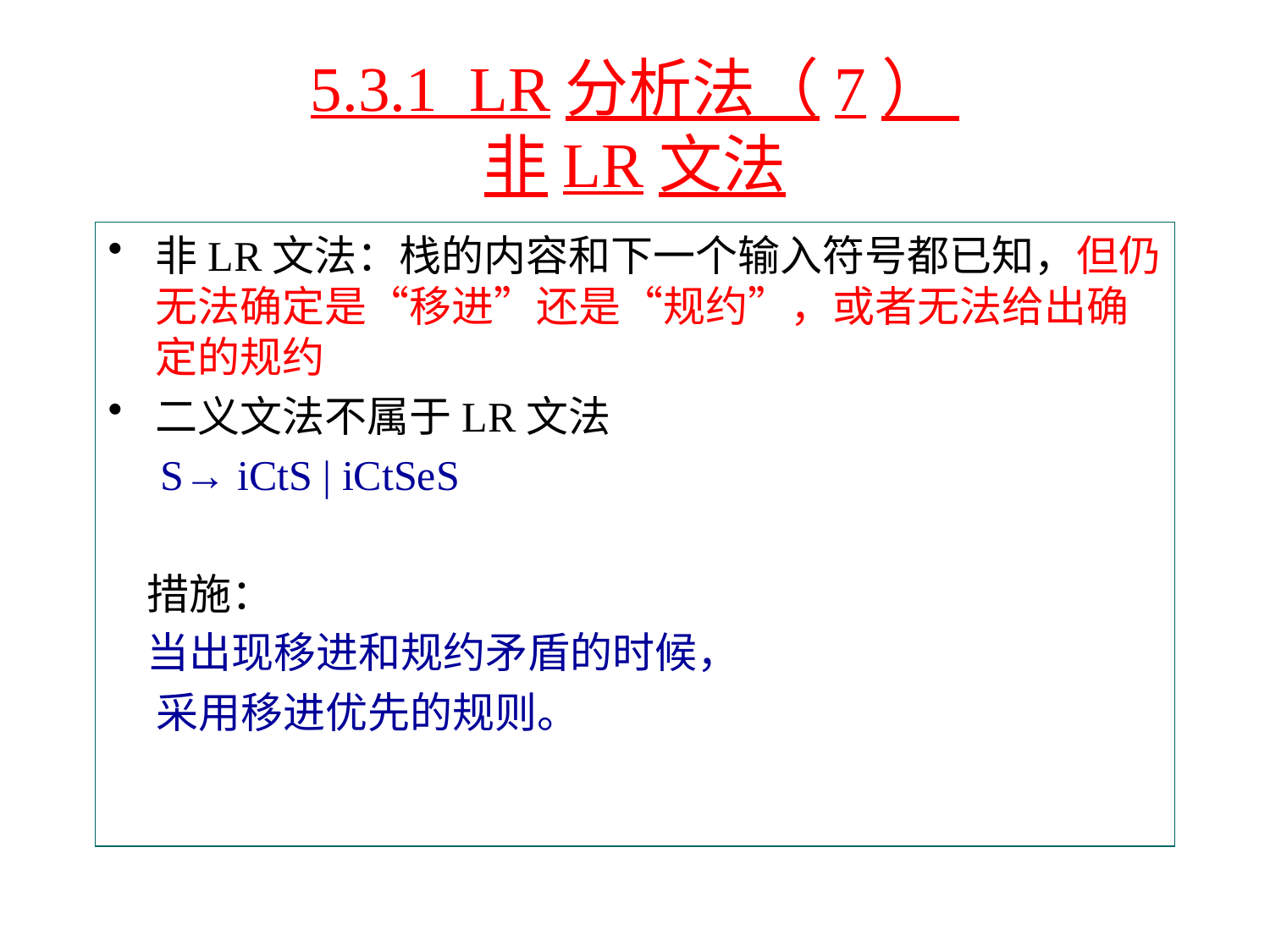

# 5.3.1  LR分析法（7） 非LR文法
非LR文法：栈的内容和下一个输入符号都已知，但仍无法确定是“移进”还是“规约”，或者无法给出确定的规约
二义文法不属于LR文法
     S→ iCtS | iCtSeS

   措施：
   当出现移进和规约矛盾的时候，
    采用移进优先的规则。